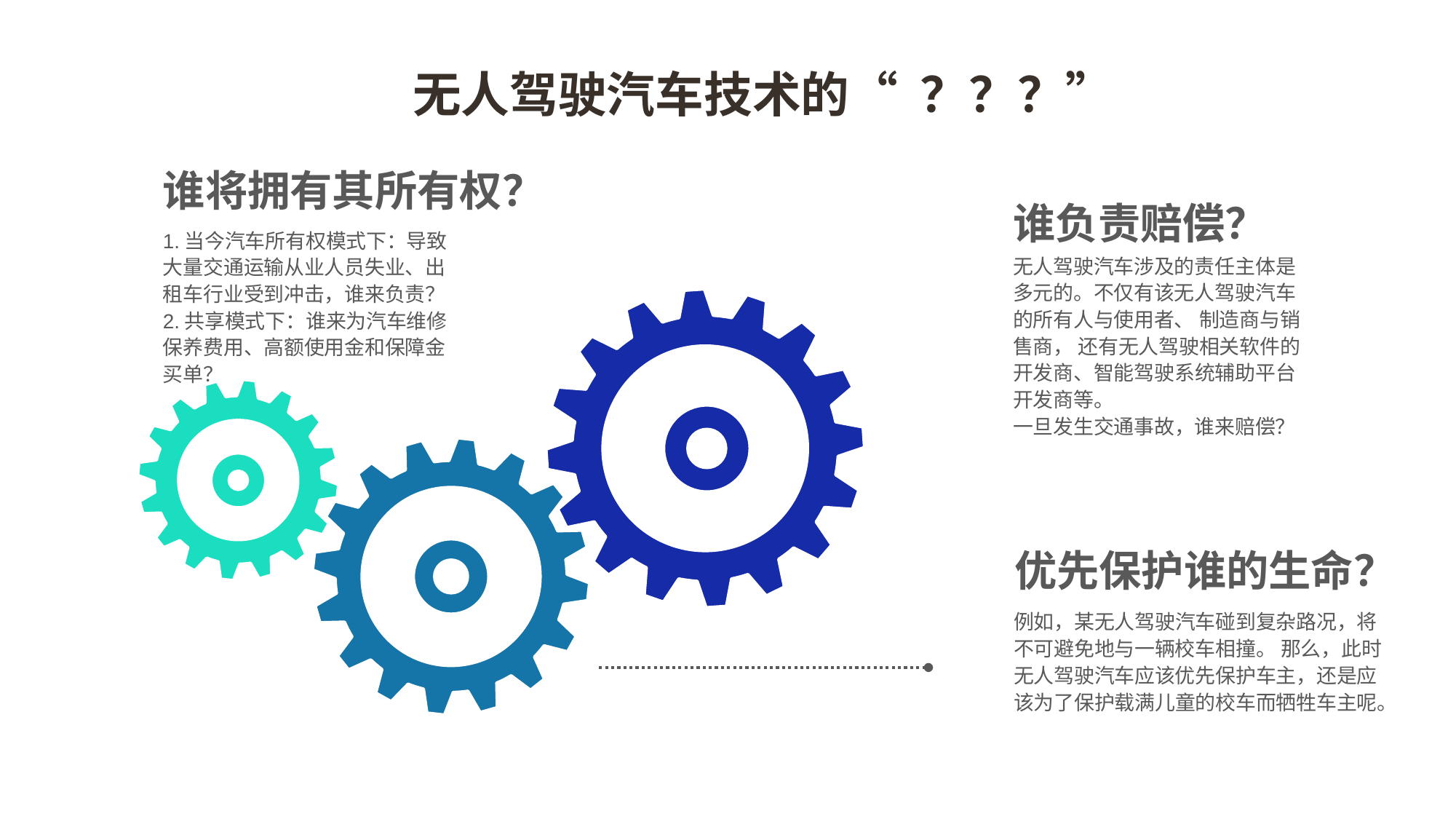

无人驾驶汽车技术的“  ？？？”
谁将拥有其所有权？
谁负责赔偿？
无人驾驶汽车涉及的责任主体是多元的。不仅有该无人驾驶汽车的所有人与使用者、 制造商与销售商， 还有无人驾驶相关软件的开发商、智能驾驶系统辅助平台开发商等。
一旦发生交通事故，谁来赔偿？
1.当今汽车所有权模式下：导致大量交通运输从业人员失业、出租车行业受到冲击，谁来负责？
2.共享模式下：谁来为汽车维修保养费用、高额使用金和保障金买单？

优先保护谁的生命？
例如，某无人驾驶汽车碰到复杂路况，将不可避免地与一辆校车相撞。 那么，此时无人驾驶汽车应该优先保护车主，还是应该为了保护载满儿童的校车而牺牲车主呢。